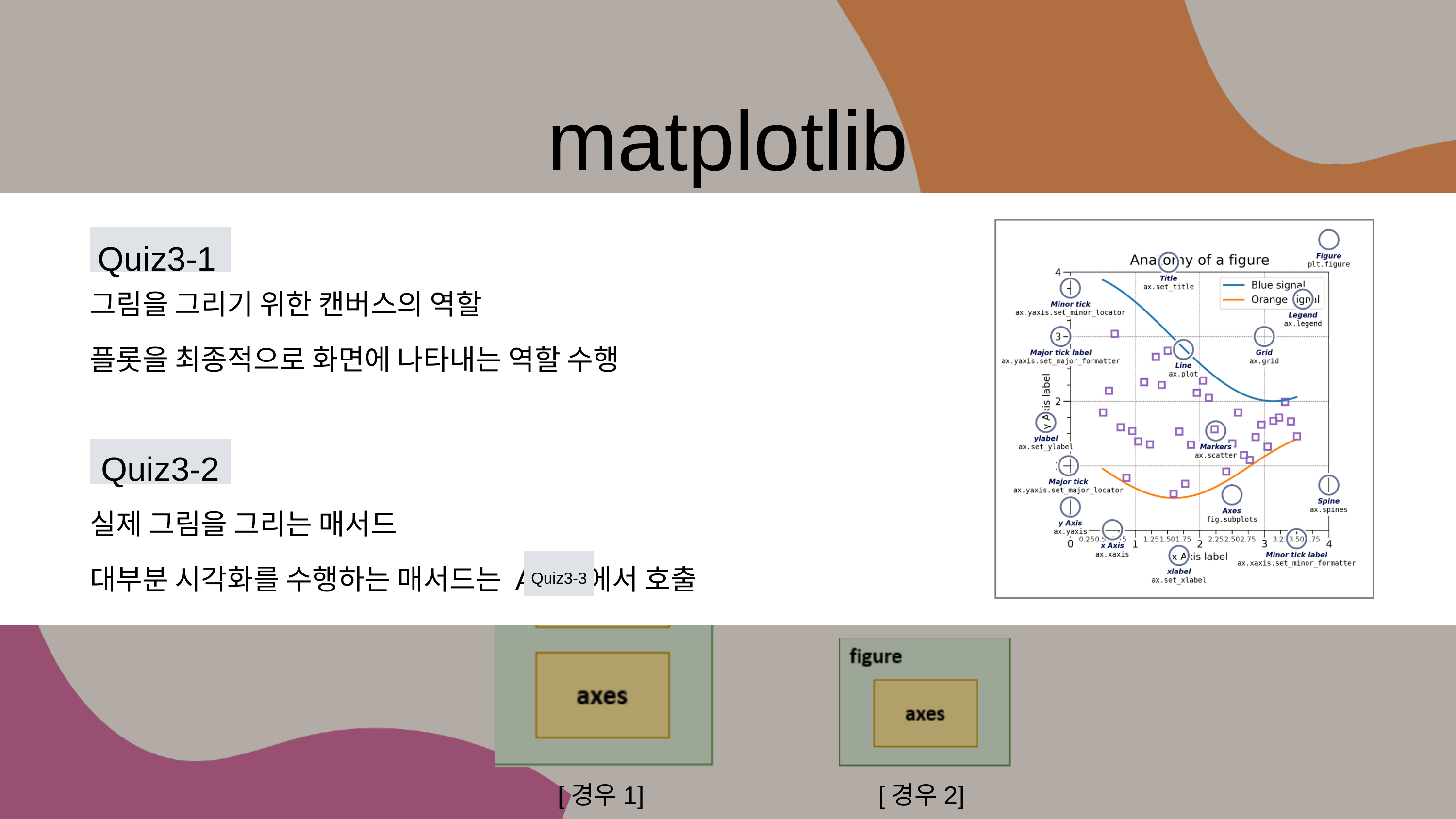

matplotlib
figure - axes

Figure
그림을 그리기 위한 캔버스의 역할
플롯을 최종적으로 화면에 나타내는 역할 수행

Axes
실제 그림을 그리는 매서드
대부분 시각화를 수행하는 매서드는 Axes에서 호출
Quiz3-1

여러개의 그래프를 표현할 경우 figure(그림), axes(좌표측)
[경우1] figure 1개 준비해서, 그 안에 axes를 2개 만드는 경우
[경우2] figure 2개 준비해서, 그 안에 axes 1개씩 만드는 경우
Quiz3-2

Quiz3-3
[경우1]
[경우2]